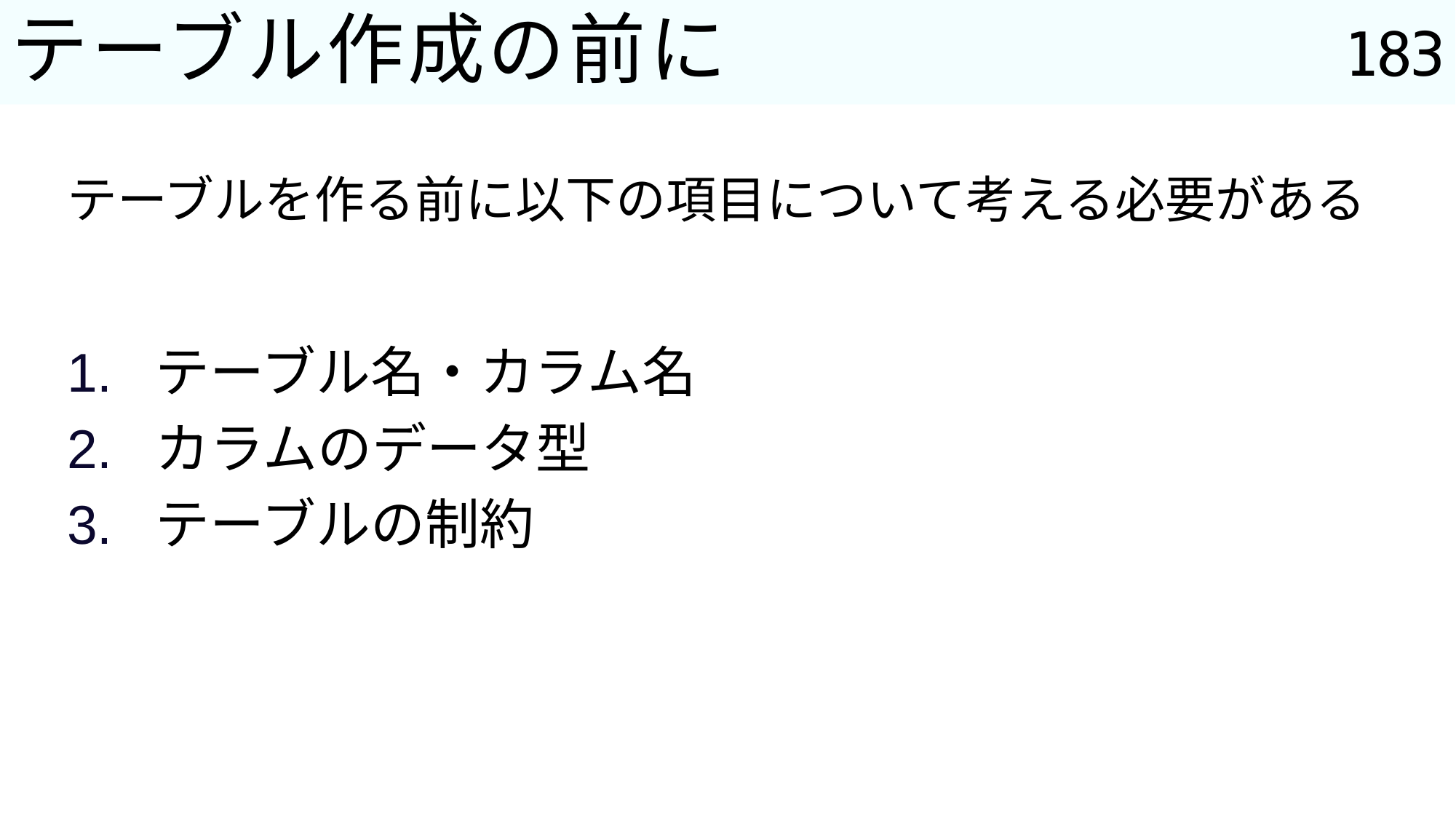

183
# テーブル作成の前に
テーブルを作る前に以下の項目について考える必要がある

テーブル名・カラム名
カラムのデータ型
テーブルの制約